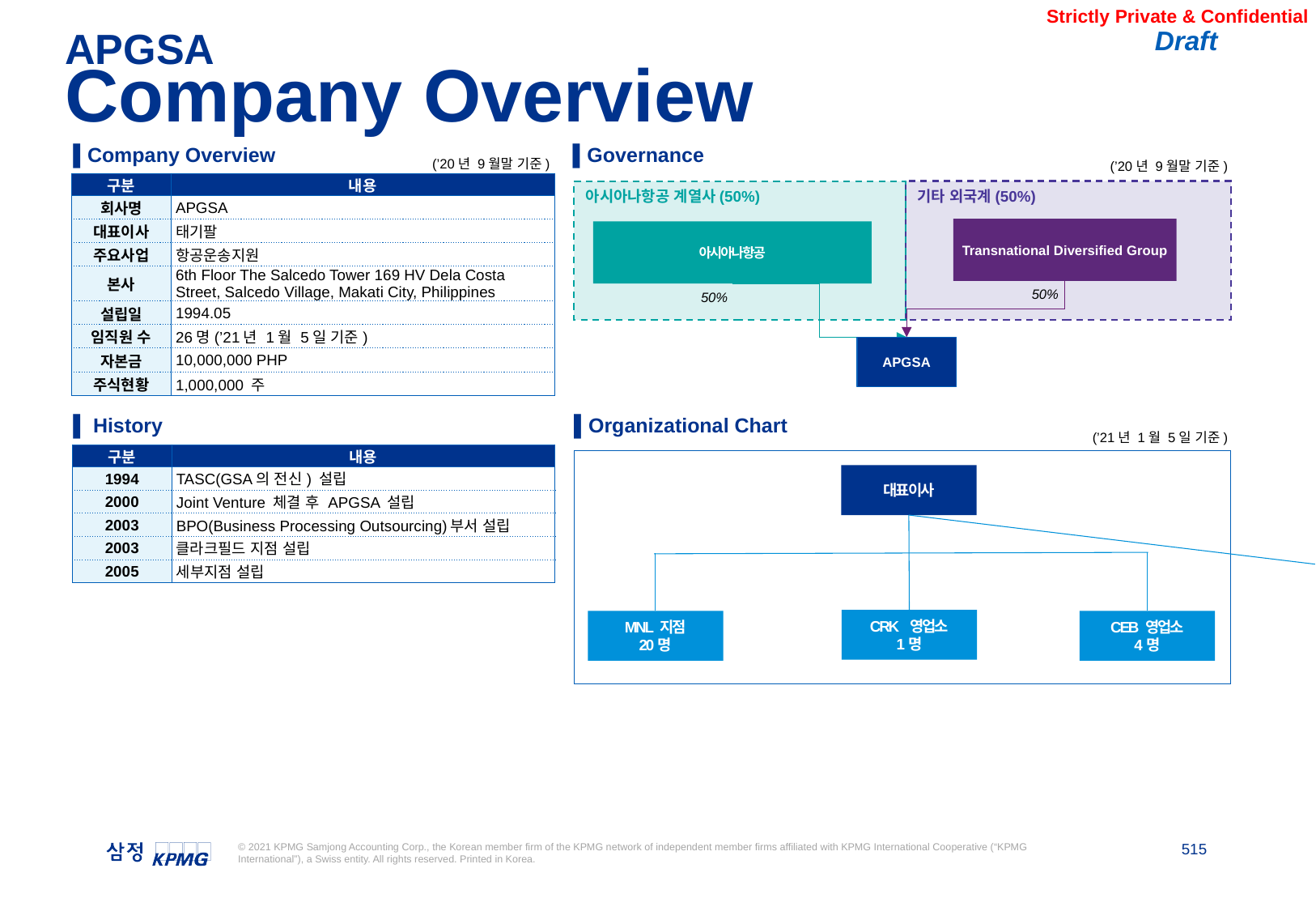

APGSA
Company Overview
▌Company Overview
▌Governance
(’20년 9월말 기준)
(’20년 9월말 기준)
| 구분 | 내용 |
| --- | --- |
| 회사명 | APGSA |
| 대표이사 | 태기팔 |
| 주요사업 | 항공운송지원 |
| 본사 | 6th Floor The Salcedo Tower 169 HV Dela Costa Street, Salcedo Village, Makati City, Philippines |
| 설립일 | 1994.05 |
| 임직원 수 | 26명(’21년 1월 5일 기준) |
| 자본금 | 10,000,000 PHP |
| 주식현황 | 1,000,000 주 |
기타 외국계(50%)
아시아나항공 계열사(50%)
아시아나항공
50%
50%
Transnational Diversified Group
APGSA
▌Organizational Chart
▌ History
(’21년 1월 5일 기준)
| 구분 | 내용 |
| --- | --- |
| 1994 | TASC(GSA의 전신) 설립 |
| 2000 | Joint Venture 체결 후 APGSA 설립 |
| 2003 | BPO(Business Processing Outsourcing)부서 설립 |
| 2003 | 클라크필드 지점 설립 |
| 2005 | 세부지점 설립 |

대표이사
CRK  영업소
1명
MNL 지점
20명
CEB 영업소
4명